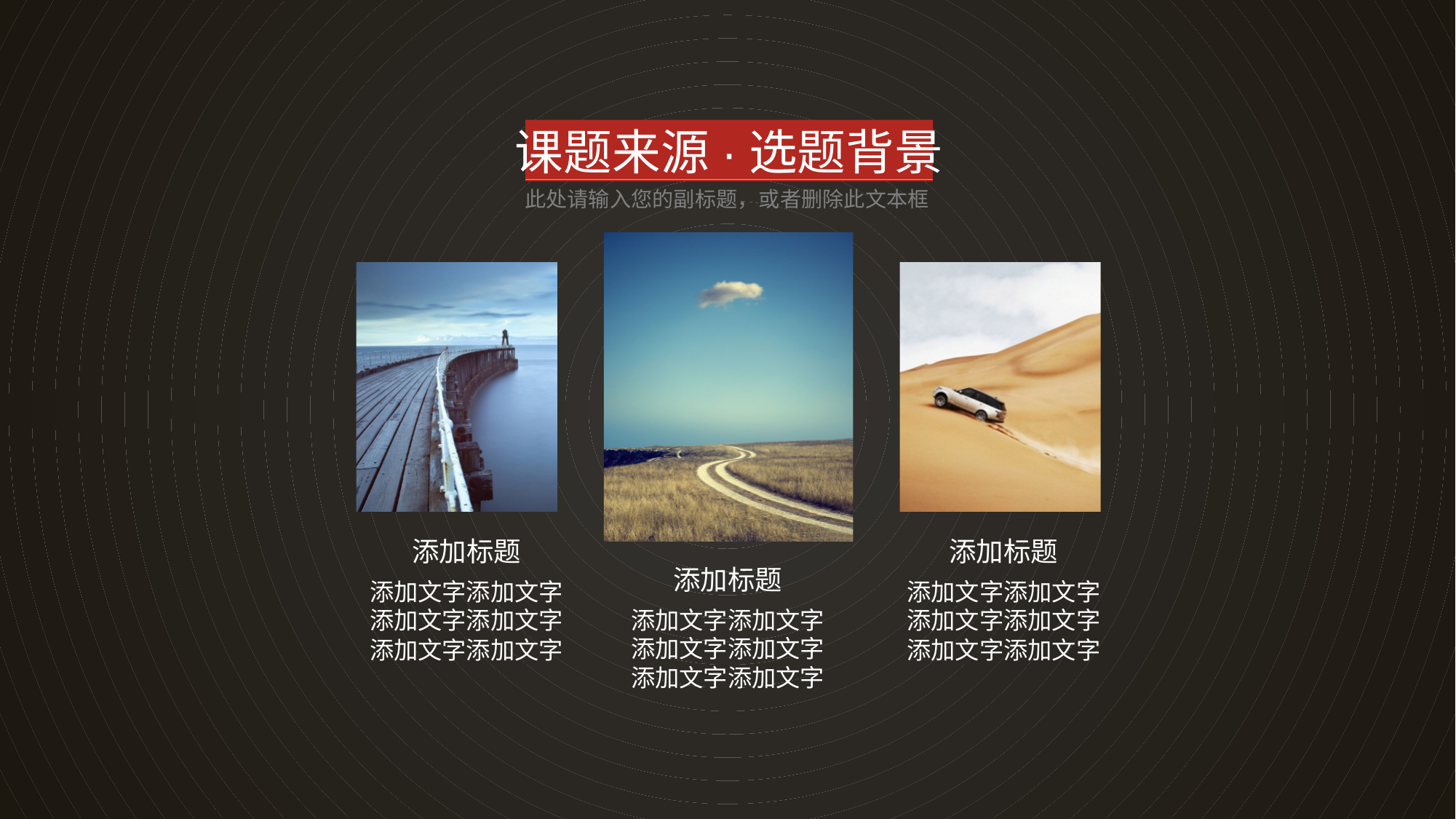

课题来源·选题背景
此处请输入您的副标题，或者删除此文本框

添加标题
添加文字添加文字添加文字添加文字
添加文字添加文字
添加标题
添加文字添加文字添加文字添加文字
添加文字添加文字
添加标题
添加文字添加文字添加文字添加文字
添加文字添加文字